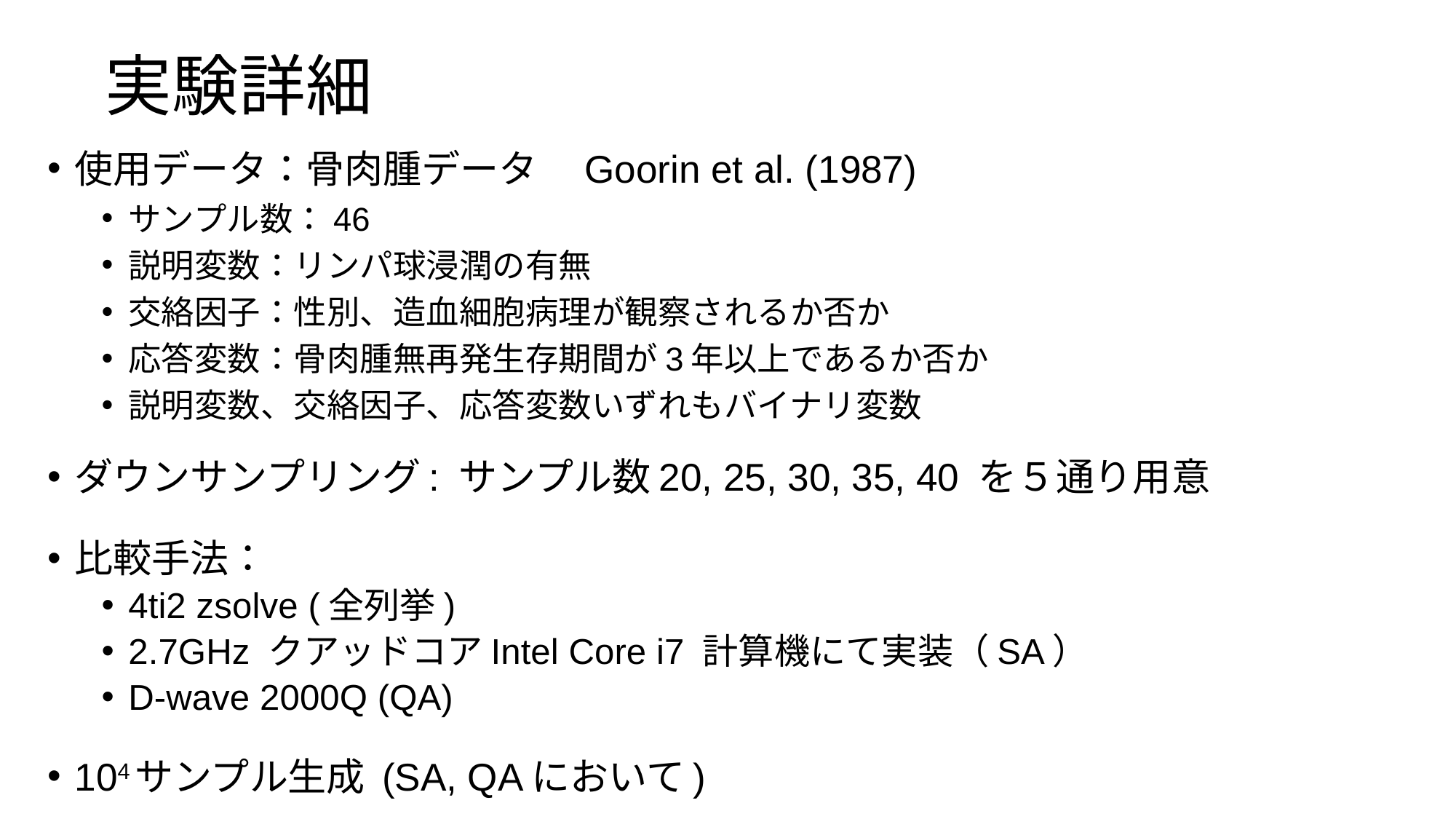

# 実験詳細
使用データ：骨肉腫データ　Goorin et al. (1987)
サンプル数：46
説明変数：リンパ球浸潤の有無
交絡因子：性別、造血細胞病理が観察されるか否か
応答変数：骨肉腫無再発生存期間が3年以上であるか否か
説明変数、交絡因子、応答変数いずれもバイナリ変数

ダウンサンプリング: サンプル数20, 25, 30, 35, 40 を５通り用意

比較手法：
4ti2 zsolve (全列挙)
2.7GHz クアッドコアIntel Core i7 計算機にて実装（SA）
D-wave 2000Q (QA)

104サンプル生成 (SA, QAにおいて)